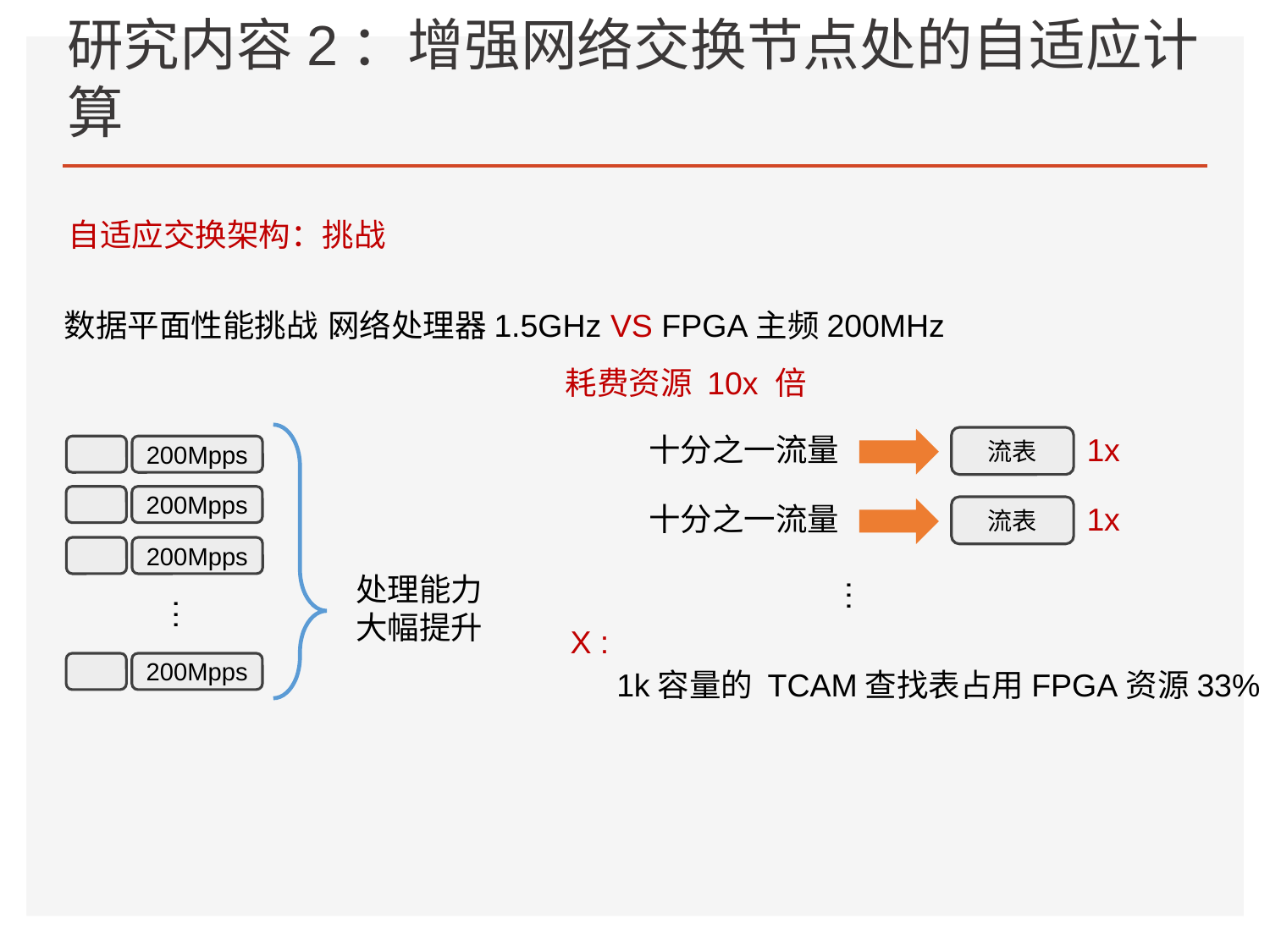

# 研究内容2：增强网络交换节点处的自适应计算
自适应交换架构：挑战
数据平面性能挑战 :
  网络处理器1.5GHz VS FPGA主频200MHz
耗费资源 10x 倍
1x
十分之一流量

流表

200Mpps

200Mpps
1x
十分之一流量
流表

200Mpps
处理能力
大幅提升
···
···
智慧物流
5G/6G
X :
云计算

200Mpps
1k容量的 TCAM查找表占用FPGA资源33%
智慧交通
智慧办公
新互联
雾计算
边缘计算
智慧城市
智慧教育
智慧医疗
深度学习
物联网
流量增长点
新应用